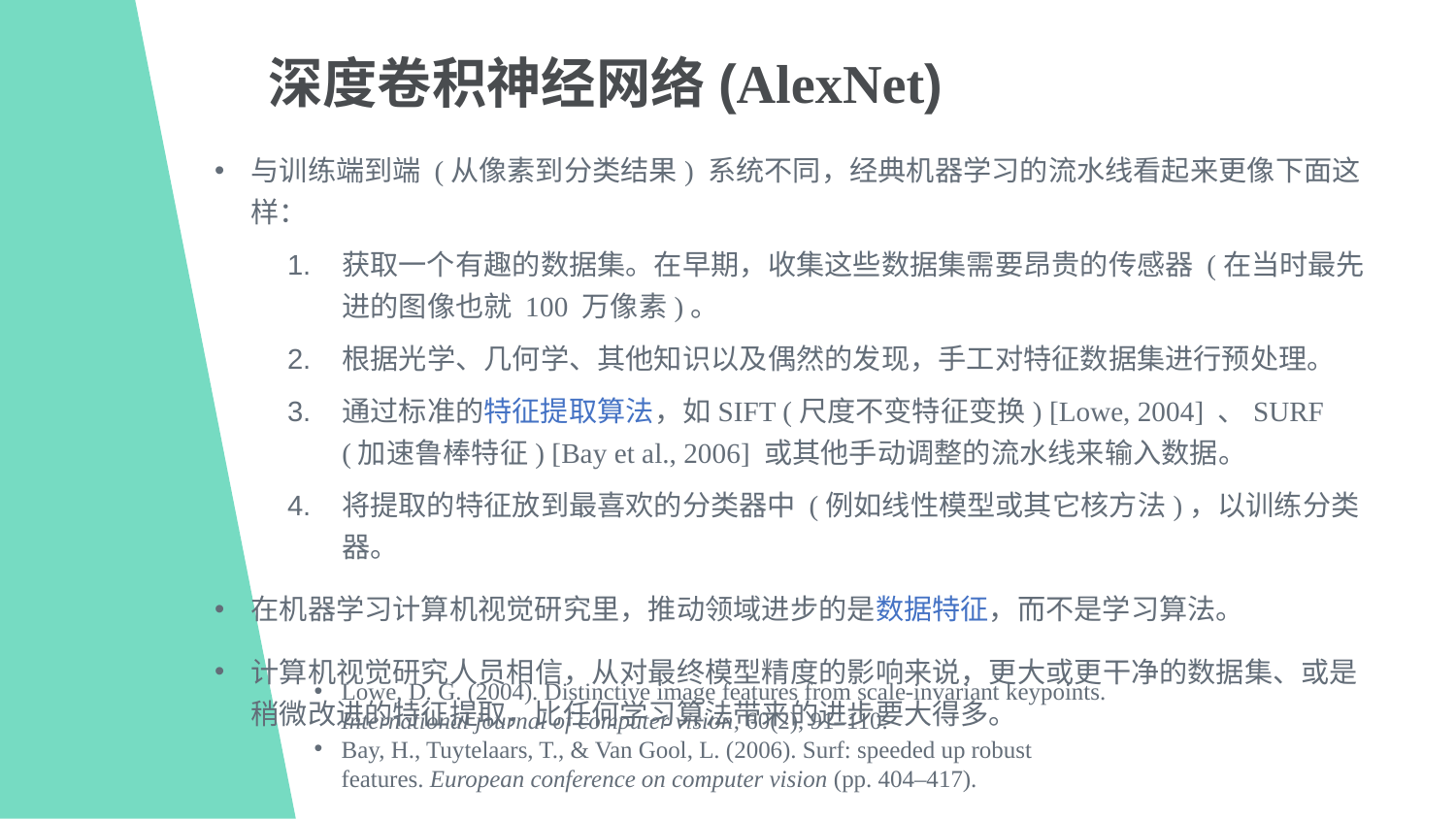

深度卷积神经网络(AlexNet)
与训练端到端 (从像素到分类结果) 系统不同，经典机器学习的流水线看起来更像下面这样：
获取一个有趣的数据集。在早期，收集这些数据集需要昂贵的传感器 (在当时最先进的图像也就 100 万像素)。
根据光学、几何学、其他知识以及偶然的发现，手工对特征数据集进行预处理。
通过标准的特征提取算法，如SIFT (尺度不变特征变换) [Lowe, 2004] 、SURF (加速鲁棒特征) [Bay et al., 2006] 或其他手动调整的流水线来输入数据。
将提取的特征放到最喜欢的分类器中 (例如线性模型或其它核方法)，以训练分类器。
在机器学习计算机视觉研究里，推动领域进步的是数据特征，而不是学习算法。
计算机视觉研究人员相信，从对最终模型精度的影响来说，更大或更干净的数据集、或是稍微改进的特征提取，比任何学习算法带来的进步要大得多。

Lowe, D. G. (2004). Distinctive image features from scale-invariant keypoints. International journal of computer vision, 60(2), 91–110.
Bay, H., Tuytelaars, T., & Van Gool, L. (2006). Surf: speeded up robust features. European conference on computer vision (pp. 404–417).